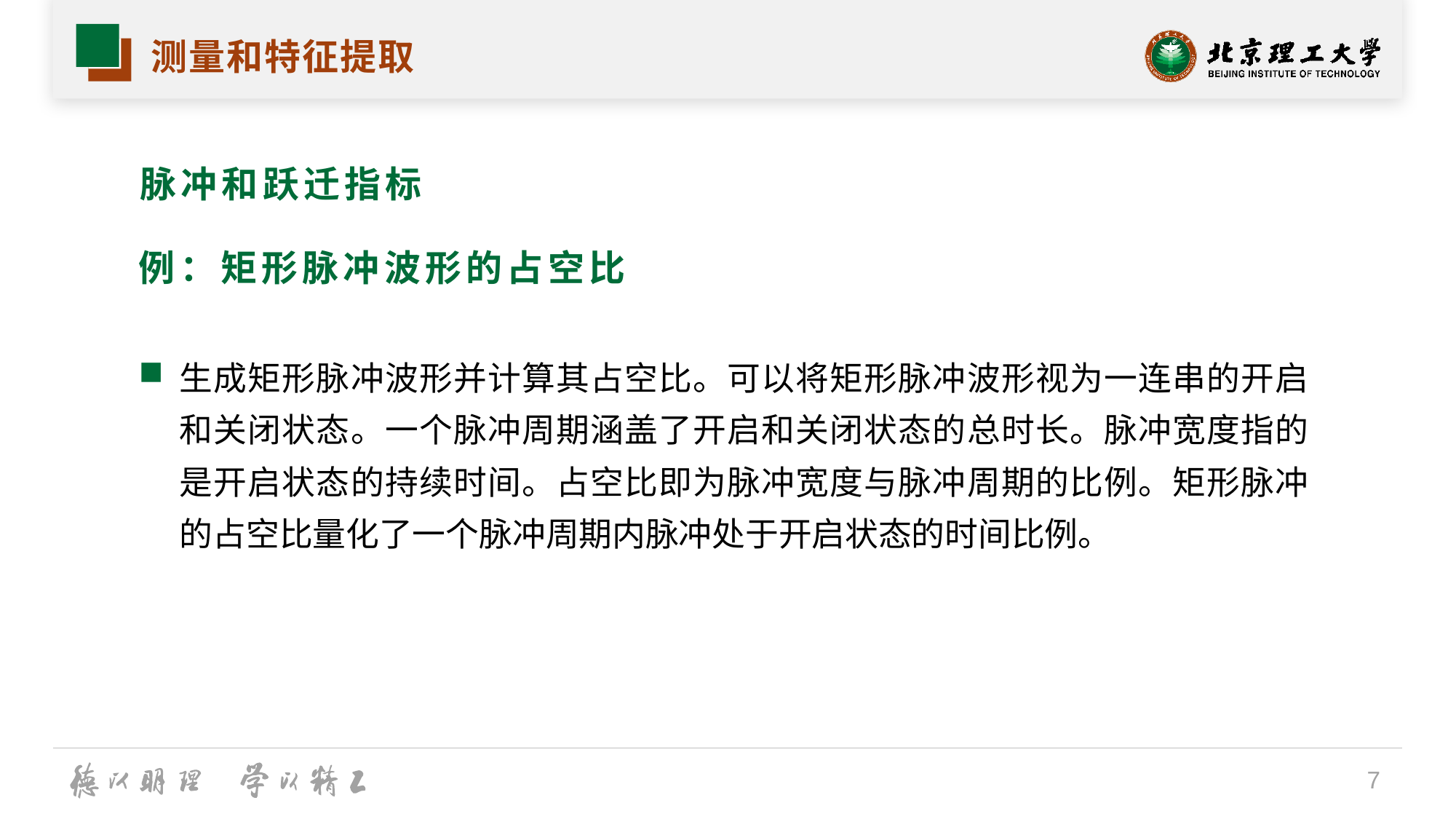

# 测量和特征提取
脉冲和跃迁指标
例：矩形脉冲波形的占空比
生成矩形脉冲波形并计算其占空比。可以将矩形脉冲波形视为一连串的开启和关闭状态。一个脉冲周期涵盖了开启和关闭状态的总时长。脉冲宽度指的是开启状态的持续时间。占空比即为脉冲宽度与脉冲周期的比例。矩形脉冲的占空比量化了一个脉冲周期内脉冲处于开启状态的时间比例。